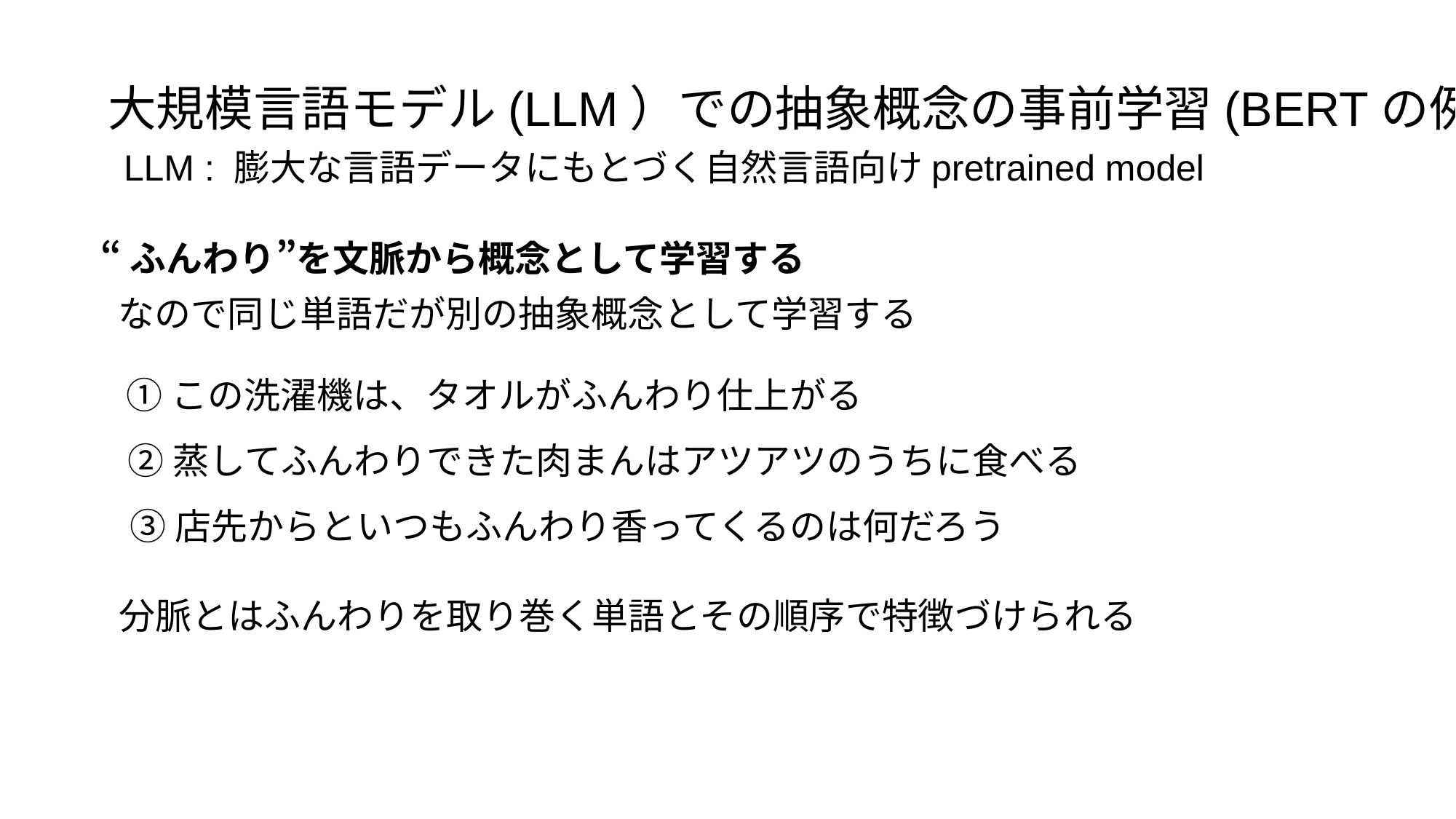

大規模言語モデル(LLM）での抽象概念の事前学習(BERTの例）
LLM : 膨大な言語データにもとづく自然言語向けpretrained model
“ふんわり”を文脈から概念として学習する
なので同じ単語だが別の抽象概念として学習する
①この洗濯機は、タオルがふんわり仕上がる
②蒸してふんわりできた肉まんはアツアツのうちに食べる
③店先からといつもふんわり香ってくるのは何だろう
分脈とはふんわりを取り巻く単語とその順序で特徴づけられる